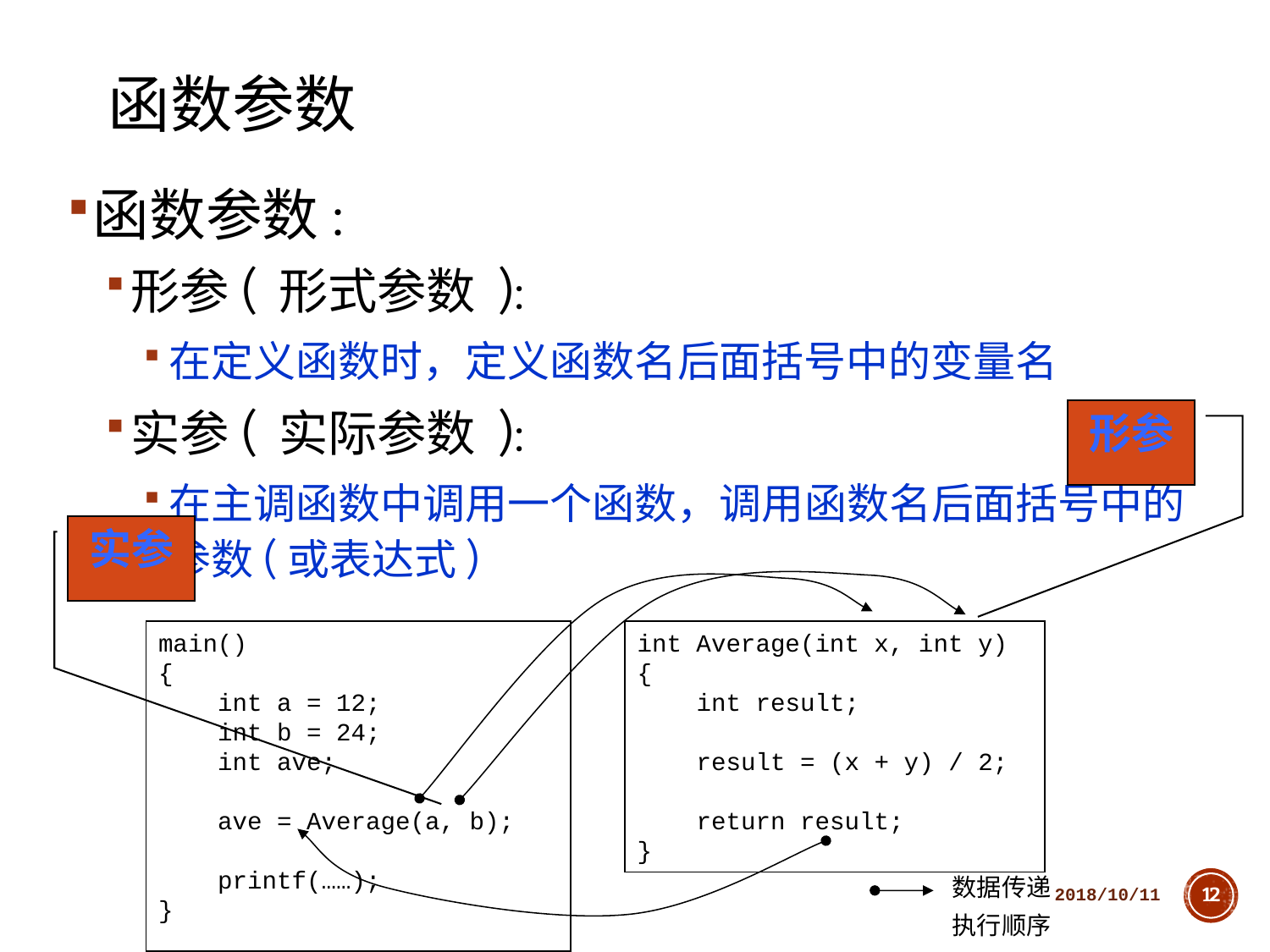

# 函数参数
函数参数:
形参( 形式参数 ):
在定义函数时，定义函数名后面括号中的变量名
实参( 实际参数 ):
在主调函数中调用一个函数，调用函数名后面括号中的参数(或表达式)
形参
实参

main()
{
    int a = 12;
    int b = 24;
    int ave;

    ave = Average(a, b);

    printf(……);
}
int Average(int x, int y)
{
    int result;

    result = (x + y) / 2;

    return result;
}

数据传递

执行顺序
2018/10/11
12